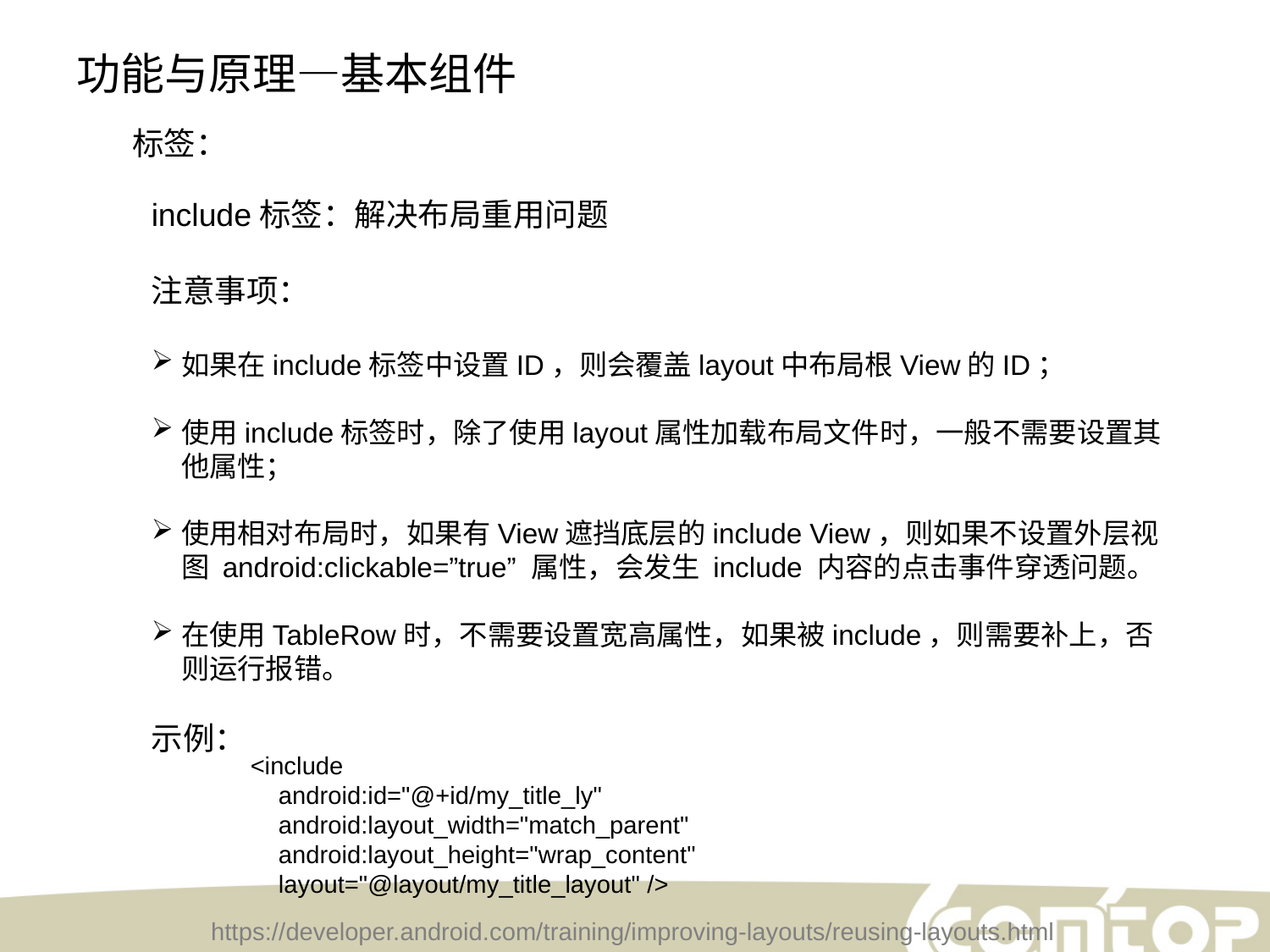

功能与原理—基本组件
标签：
include标签：解决布局重用问题

注意事项：

如果在include标签中设置ID，则会覆盖layout中布局根View的ID；

使用include标签时，除了使用layout属性加载布局文件时，一般不需要设置其他属性；

使用相对布局时，如果有View遮挡底层的include View，则如果不设置外层视图 android:clickable=”true” 属性，会发生 include 内容的点击事件穿透问题。

在使用TableRow时，不需要设置宽高属性，如果被include，则需要补上，否则运行报错。

示例：

<include
    android:id="@+id/my_title_ly"
    android:layout_width="match_parent"
    android:layout_height="wrap_content"
    layout="@layout/my_title_layout" />
https://developer.android.com/training/improving-layouts/reusing-layouts.html